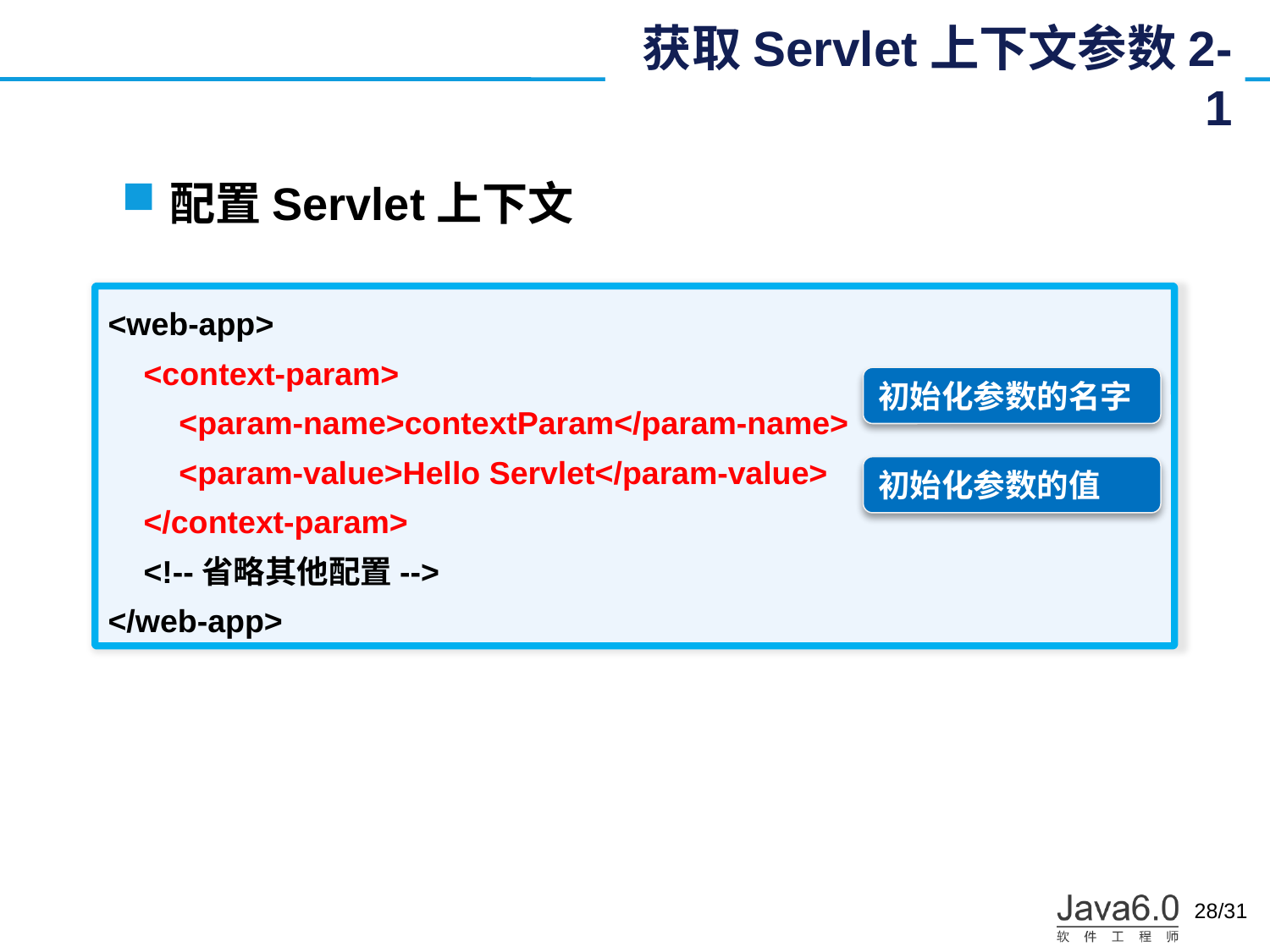

# 获取Servlet上下文参数2-1
配置Servlet上下文
<web-app>
    <context-param>
        <param-name>contextParam</param-name>
        <param-value>Hello Servlet</param-value>
    </context-param>
    <!--省略其他配置-->
</web-app>
初始化参数的名字
初始化参数的值
28/31